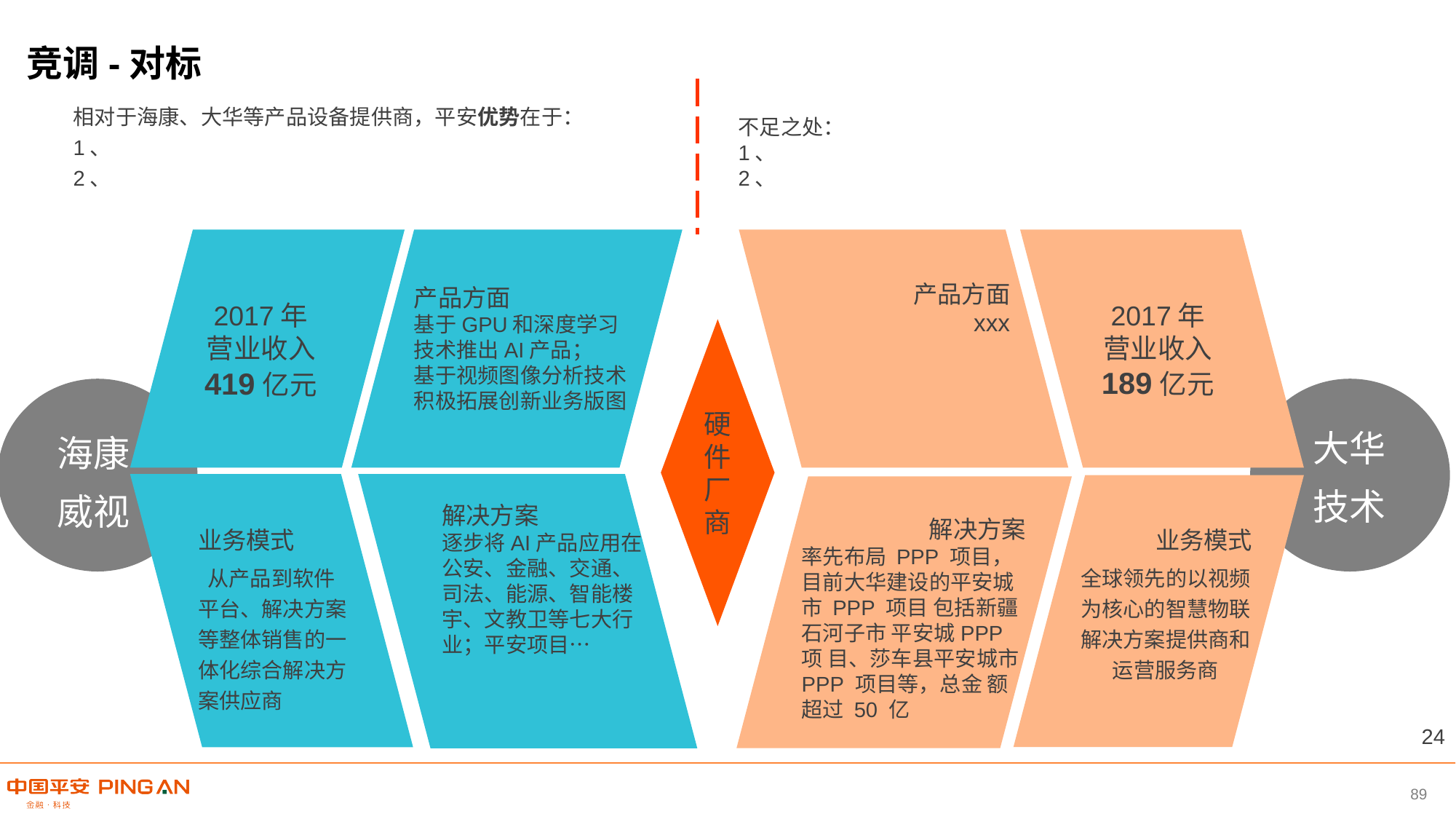

竞调-对标
相对于海康、大华等产品设备提供商，平安优势在于：
1、
2、
不足之处：
1、
2、

产品方面
xxx
产品方面
基于GPU和深度学习技术推出AI产品；
基于视频图像分析技术积极拓展创新业务版图
2017年
营业收入
189亿元
2017年
营业收入
419亿元

硬件厂商

大华
技术
海康
威视

解决方案
逐步将AI产品应用在公安、金融、交通、司法、能源、智能楼宇、文教卫等七大行业；平安项目…
解决方案
率先布局 PPP 项目，目前大华建设的平安城市 PPP 项目 包括新疆石河子市 平安城PPP 项 目、莎车县平安城市 PPP 项目等，总金 额超过 50 亿
业务模式
 从产品到软件平台、解决方案等整体销售的一体化综合解决方案供应商
业务模式
全球领先的以视频为核心的智慧物联解决方案提供商和运营服务商
24